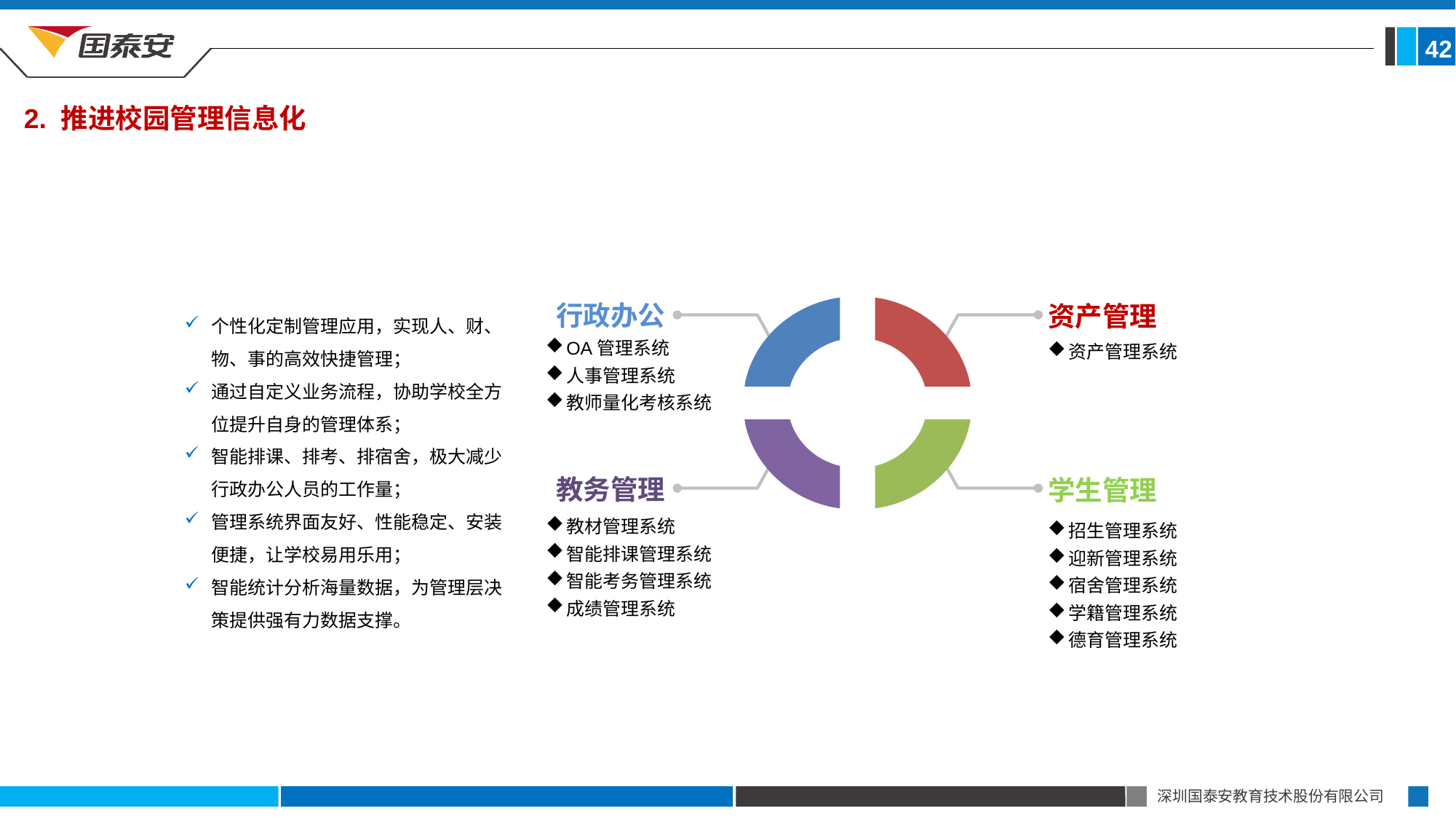

42
2. 推进校园管理信息化
行政办公

资产管理

OA管理系统
人事管理系统
教师量化考核系统
资产管理系统

教务管理
学生管理
教材管理系统
智能排课管理系统
智能考务管理系统
成绩管理系统
招生管理系统
迎新管理系统
宿舍管理系统
学籍管理系统
德育管理系统
个性化定制管理应用，实现人、财、物、事的高效快捷管理；
通过自定义业务流程，协助学校全方位提升自身的管理体系；
智能排课、排考、排宿舍，极大减少行政办公人员的工作量；
管理系统界面友好、性能稳定、安装便捷，让学校易用乐用；
智能统计分析海量数据，为管理层决策提供强有力数据支撑。